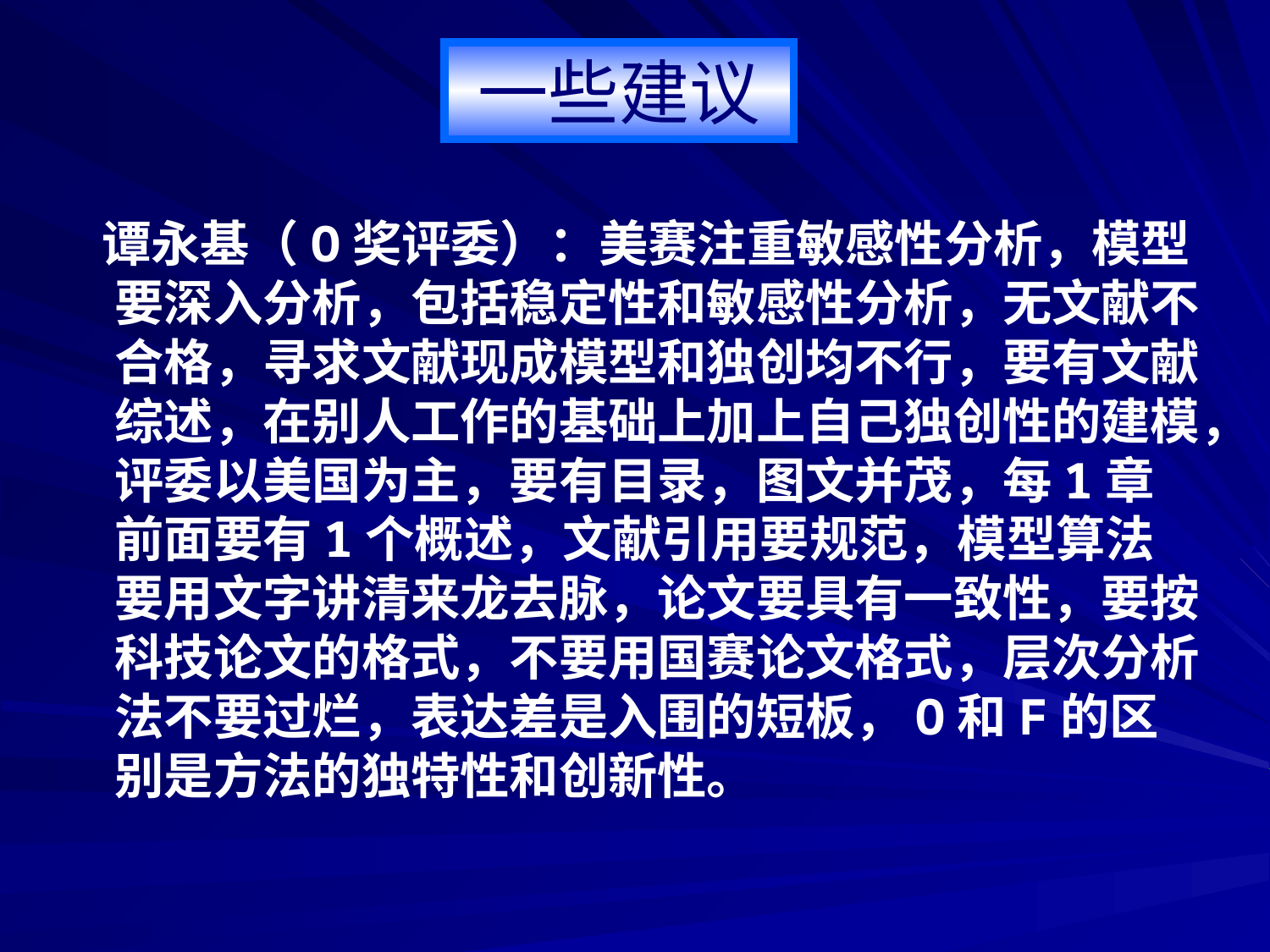

一些建议
  谭永基（O奖评委）：美赛注重敏感性分析，模型要深入分析，包括稳定性和敏感性分析，无文献不合格，寻求文献现成模型和独创均不行，要有文献综述，在别人工作的基础上加上自己独创性的建模，评委以美国为主，要有目录，图文并茂，每1章前面要有1个概述，文献引用要规范，模型算法要用文字讲清来龙去脉，论文要具有一致性，要按科技论文的格式，不要用国赛论文格式，层次分析法不要过烂，表达差是入围的短板，O和F的区别是方法的独特性和创新性。